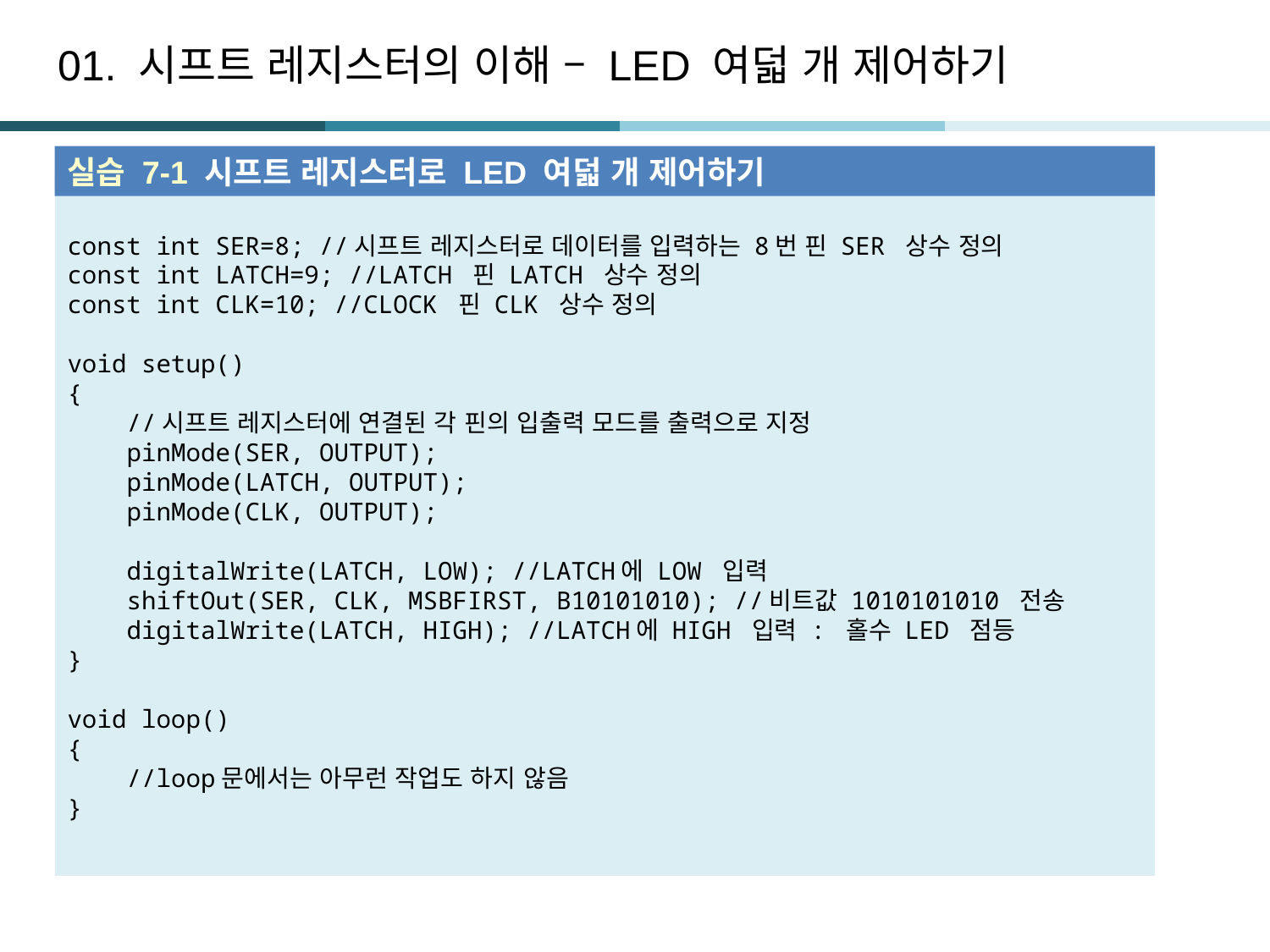

# 01. 시프트 레지스터의 이해 – LED 여덟 개 제어하기
실습 7-1 시프트 레지스터로 LED 여덟 개 제어하기
const int SER=8; //시프트 레지스터로 데이터를 입력하는 8번 핀 SER 상수 정의
const int LATCH=9; //LATCH 핀 LATCH 상수 정의
const int CLK=10; //CLOCK 핀 CLK 상수 정의

void setup()
{
    //시프트 레지스터에 연결된 각 핀의 입출력 모드를 출력으로 지정
    pinMode(SER, OUTPUT);
    pinMode(LATCH, OUTPUT);
    pinMode(CLK, OUTPUT);

    digitalWrite(LATCH, LOW); //LATCH에 LOW 입력
    shiftOut(SER, CLK, MSBFIRST, B10101010); //비트값 1010101010 전송
    digitalWrite(LATCH, HIGH); //LATCH에 HIGH 입력 : 홀수 LED 점등
}

void loop()
{
    //loop문에서는 아무런 작업도 하지 않음
}